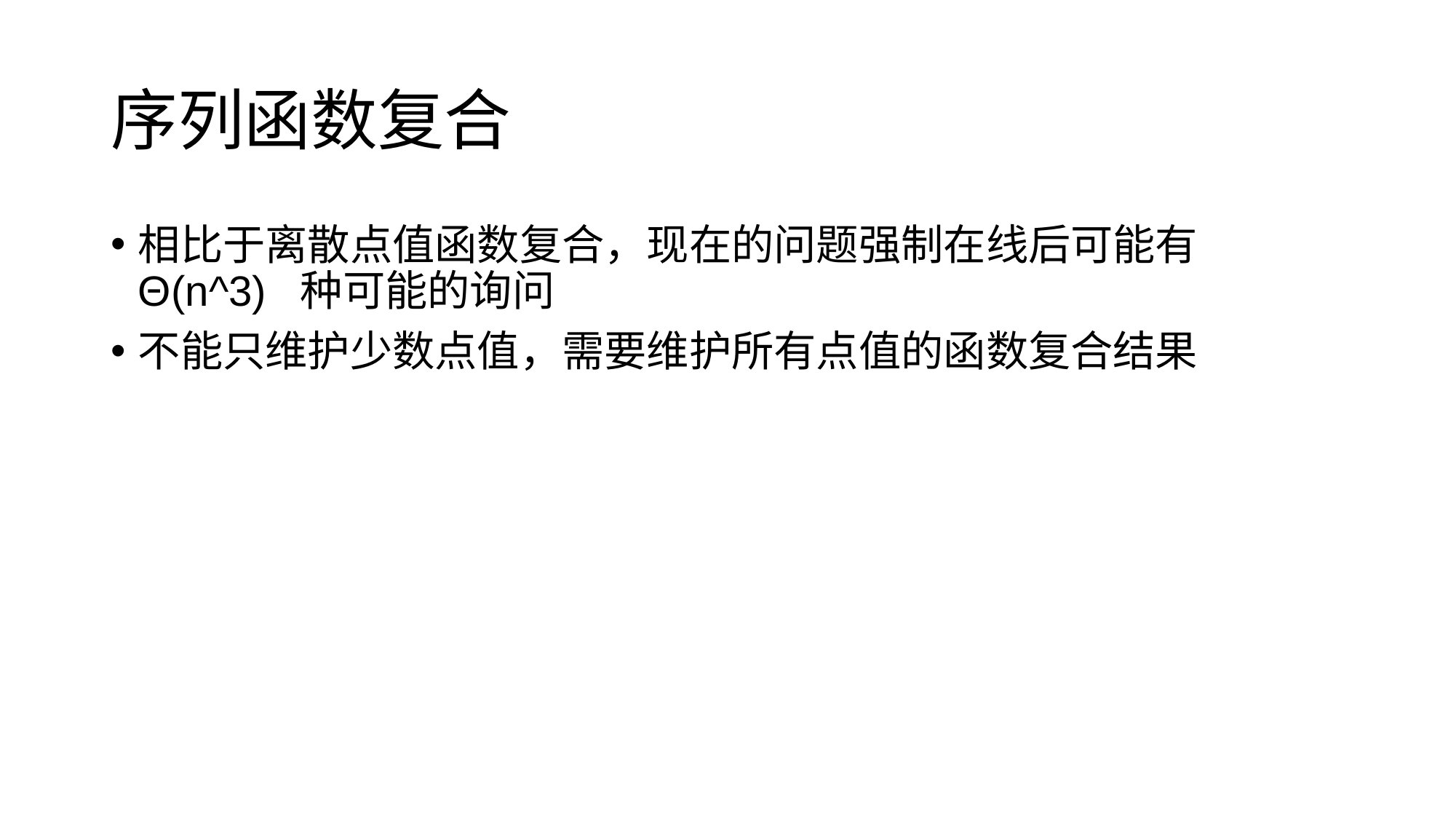

# 序列函数复合
相比于离散点值函数复合，现在的问题强制在线后可能有 Θ(n^3)  种可能的询问
不能只维护少数点值，需要维护所有点值的函数复合结果